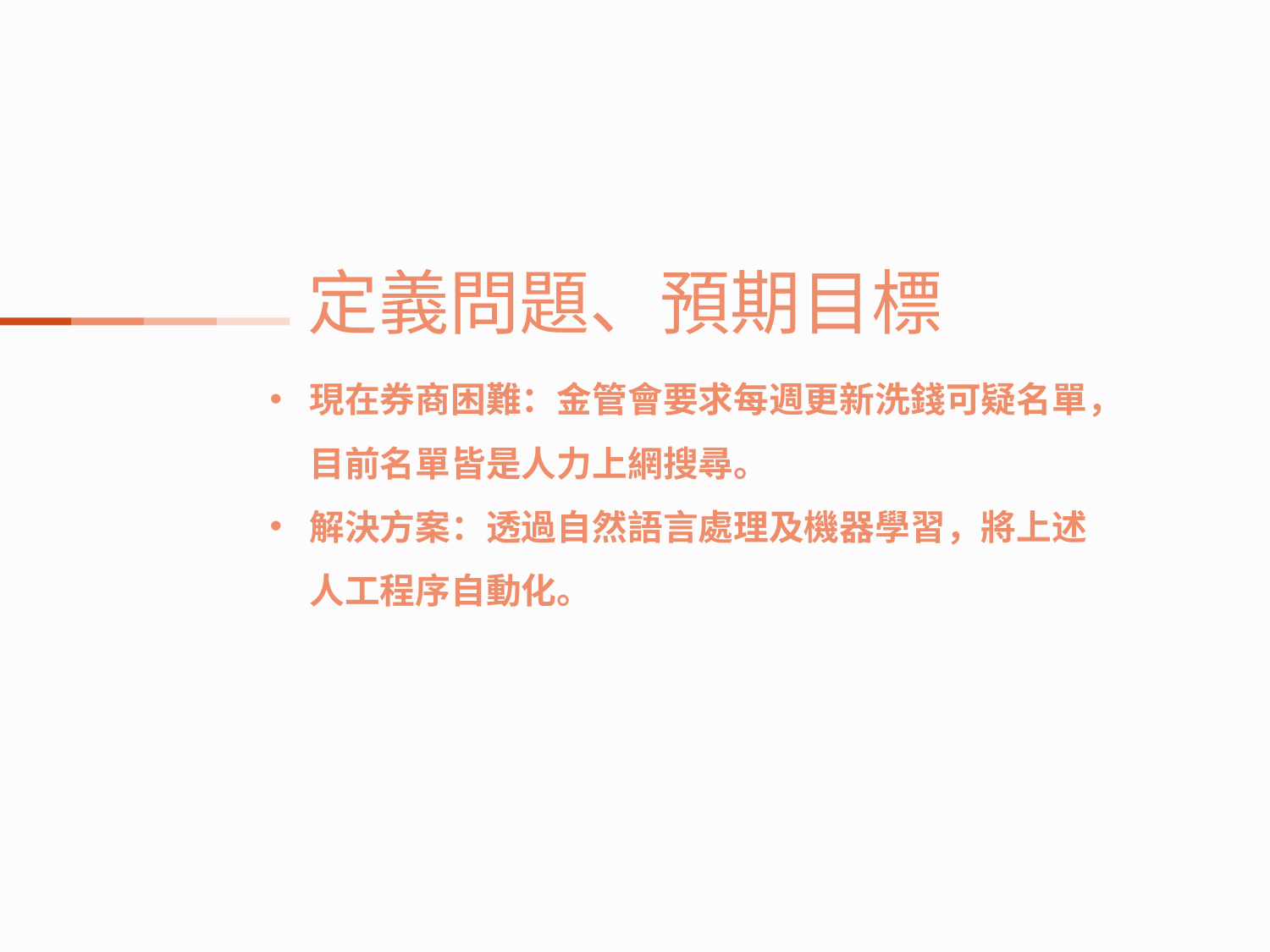

# 定義問題、預期目標
現在券商困難：金管會要求每週更新洗錢可疑名單，目前名單皆是人力上網搜尋。
解決方案：透過自然語言處理及機器學習，將上述人工程序自動化。